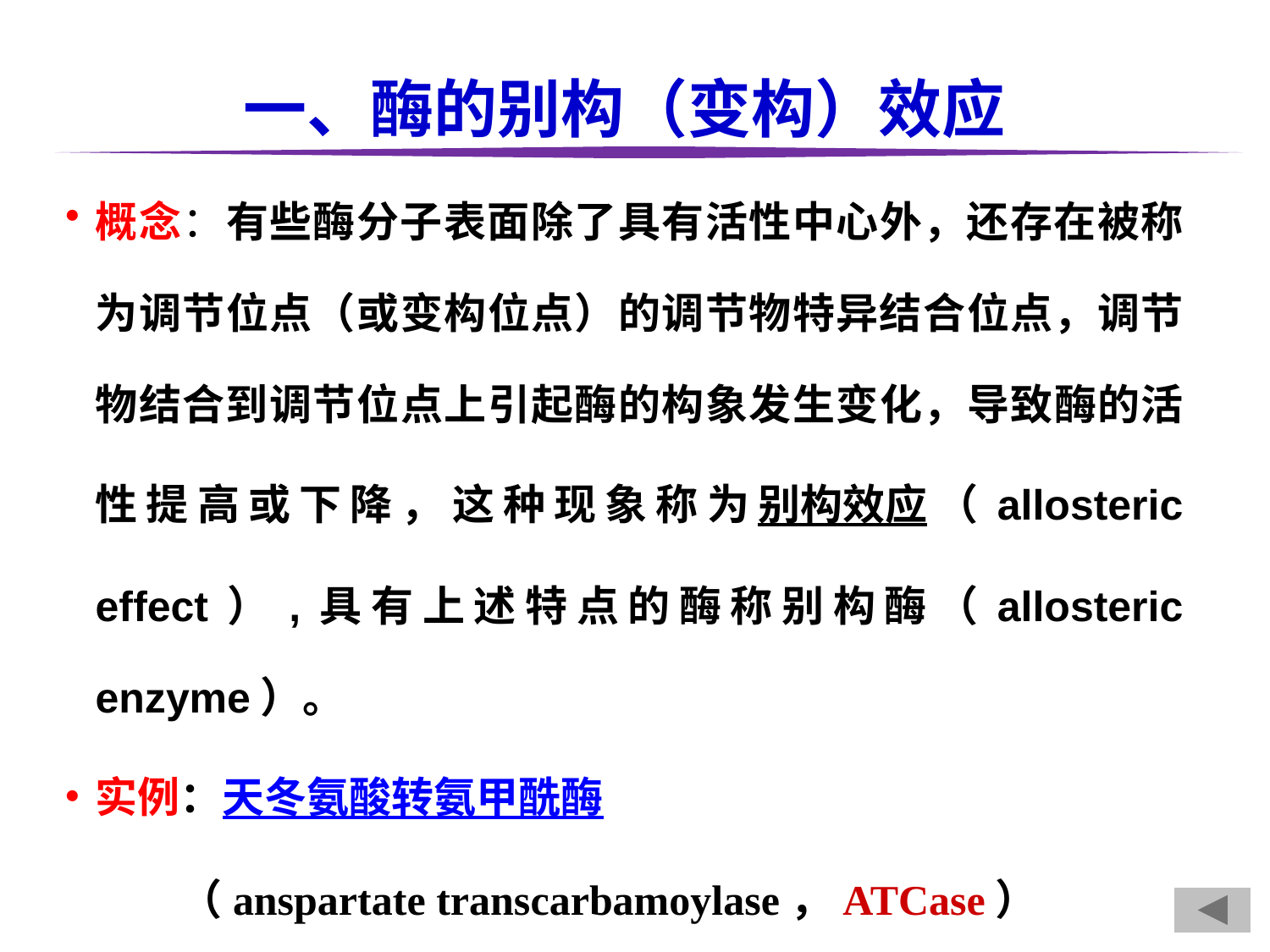

# 一、酶的别构（变构）效应
概念：有些酶分子表面除了具有活性中心外，还存在被称为调节位点（或变构位点）的调节物特异结合位点，调节物结合到调节位点上引起酶的构象发生变化，导致酶的活性提高或下降，这种现象称为别构效应（allosteric effect）,具有上述特点的酶称别构酶（allosteric enzyme）。
实例：天冬氨酸转氨甲酰酶
           （anspartate transcarbamoylase，ATCase）